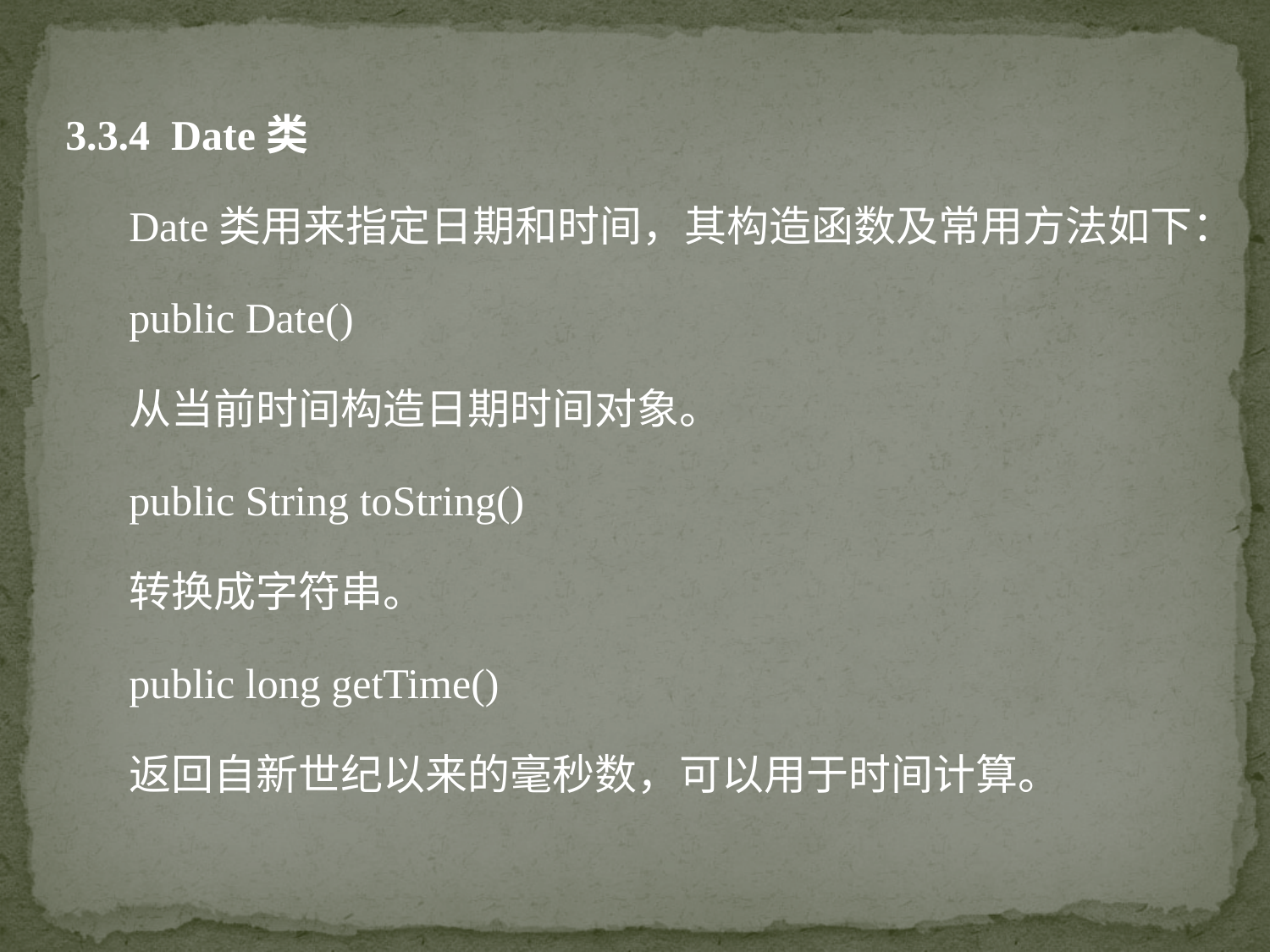

3.3.4  Date类
Date类用来指定日期和时间，其构造函数及常用方法如下：
public Date()
从当前时间构造日期时间对象。
public String toString()
转换成字符串。
public long getTime()
返回自新世纪以来的毫秒数，可以用于时间计算。